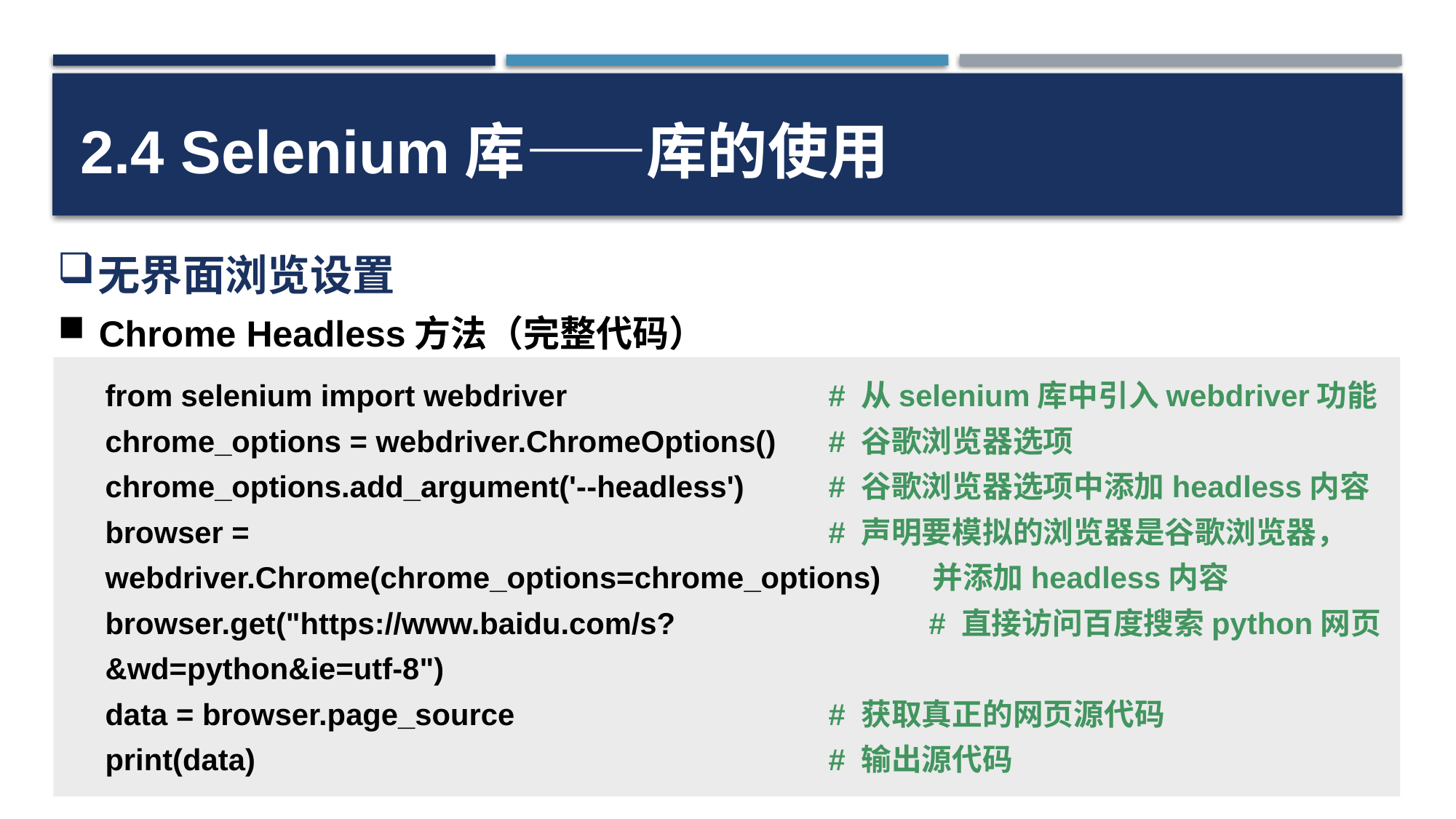

2.4 Selenium库——库的使用
无界面浏览设置
Chrome Headless方法（完整代码）

from selenium import webdriver
chrome_options = webdriver.ChromeOptions()
chrome_options.add_argument('--headless')
browser = webdriver.Chrome(chrome_options=chrome_options)
browser.get("https://www.baidu.com/s?&wd=python&ie=utf-8")
data = browser.page_source
print(data)
# 从selenium库中引入webdriver功能
# 谷歌浏览器选项
# 谷歌浏览器选项中添加headless内容
# 声明要模拟的浏览器是谷歌浏览器，
              并添加headless内容
            # 直接访问百度搜索python网页

# 获取真正的网页源代码
# 输出源代码
31